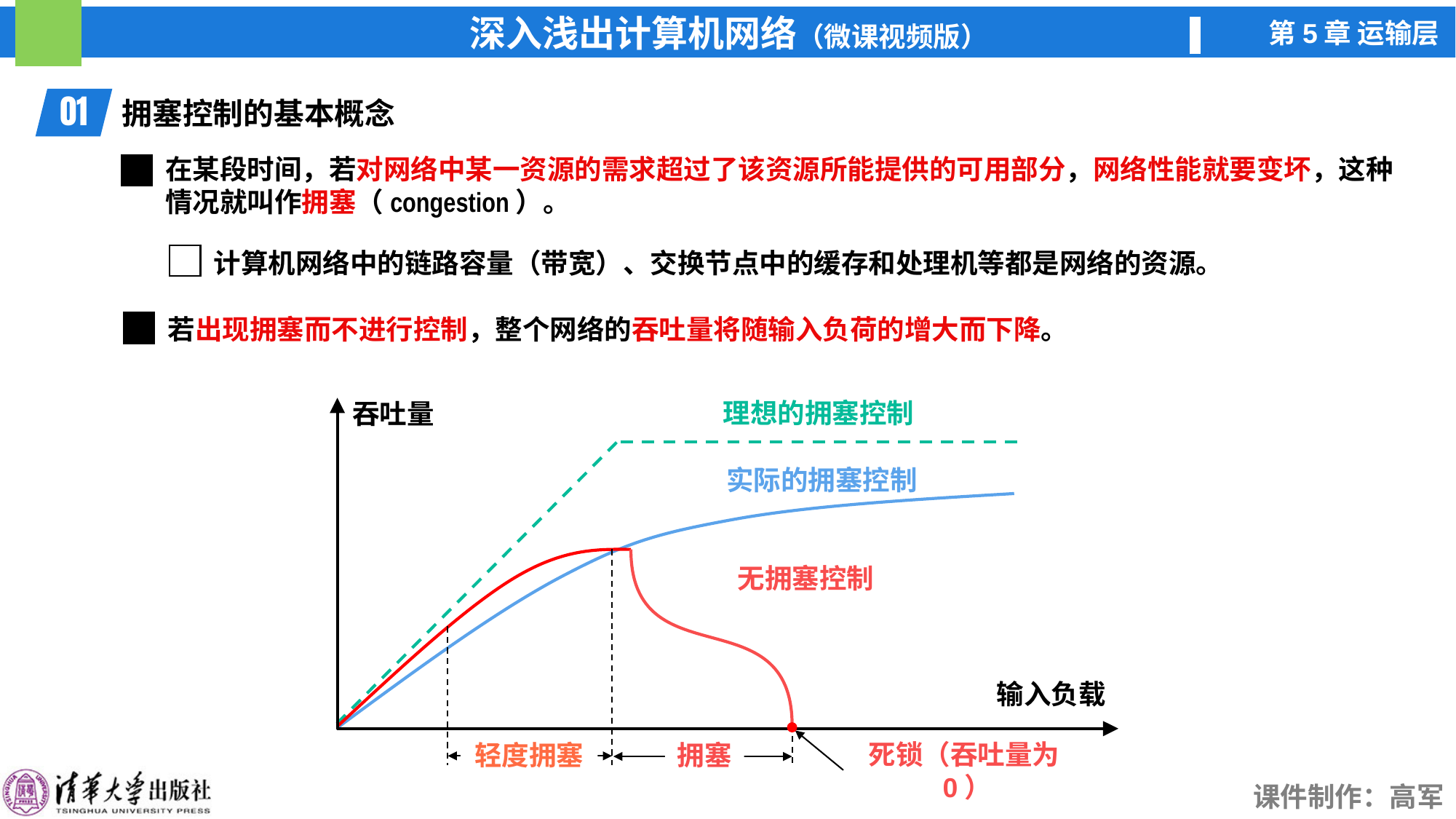

01
拥塞控制的基本概念
在某段时间，若对网络中某一资源的需求超过了该资源所能提供的可用部分，网络性能就要变坏，这种情况就叫作拥塞（congestion）。

计算机网络中的链路容量（带宽）、交换节点中的缓存和处理机等都是网络的资源。

若出现拥塞而不进行控制，整个网络的吞吐量将随输入负荷的增大而下降。

理想的拥塞控制
吞吐量
输入负载
实际的拥塞控制

无拥塞控制
轻度拥塞

死锁（吞吐量为0）
拥塞